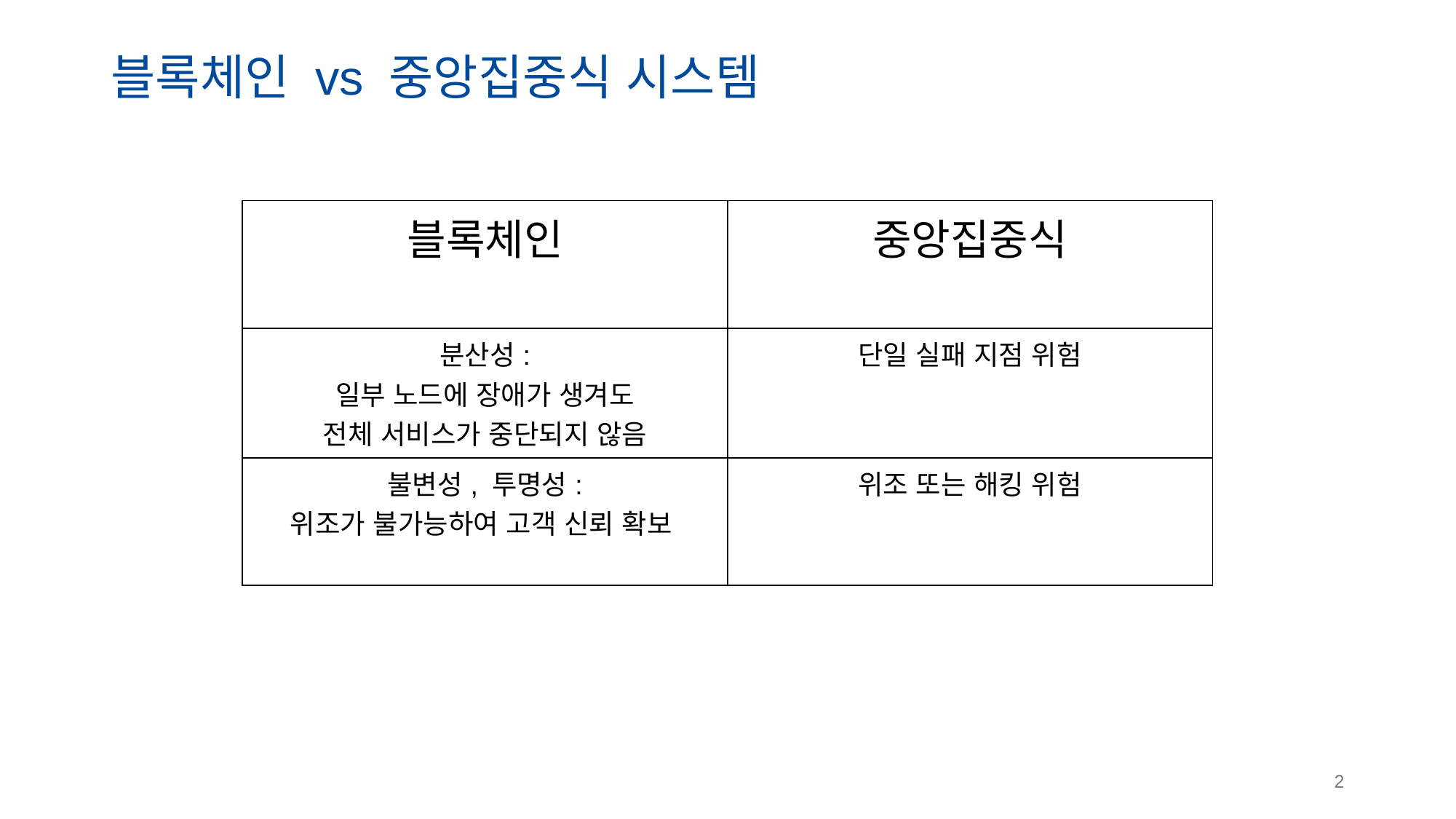

# 블록체인 vs 중앙집중식 시스템
| 블록체인 | 중앙집중식 |
| --- | --- |
| 분산성: 일부 노드에 장애가 생겨도 전체 서비스가 중단되지 않음 | 단일 실패 지점 위험 |
| 불변성, 투명성: 위조가 불가능하여 고객 신뢰 확보 | 위조 또는 해킹 위험 |
2